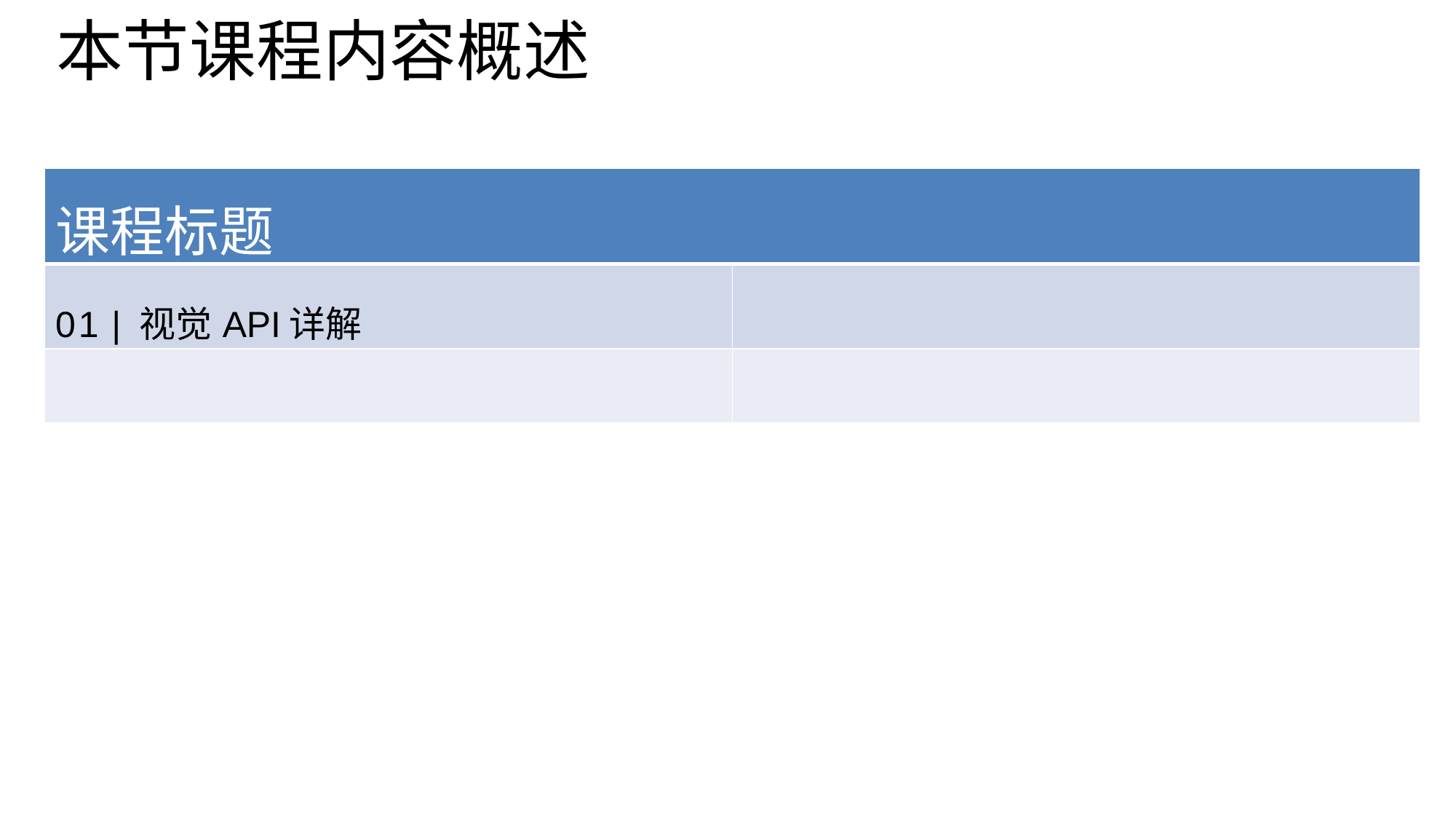

# 本节课程内容概述
| 课程标题 |  |
| --- | --- |
| 01 | 视觉API详解 |  |
|  |  |